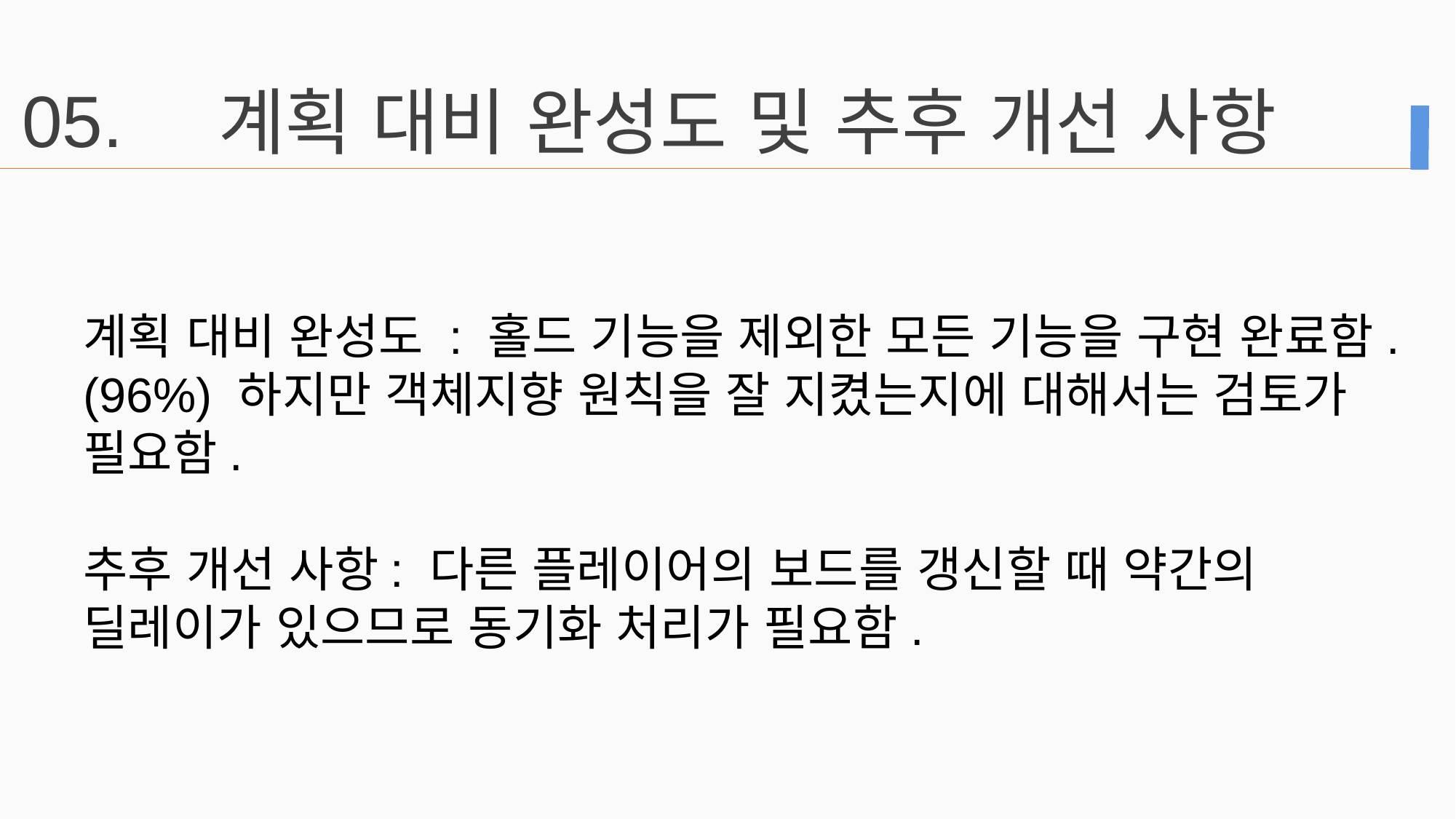

05.
계획 대비 완성도 및 추후 개선 사항
계획 대비 완성도 : 홀드 기능을 제외한 모든 기능을 구현 완료함.
(96%) 하지만 객체지향 원칙을 잘 지켰는지에 대해서는 검토가 필요함.

추후 개선 사항: 다른 플레이어의 보드를 갱신할 때 약간의 딜레이가 있으므로 동기화 처리가 필요함.